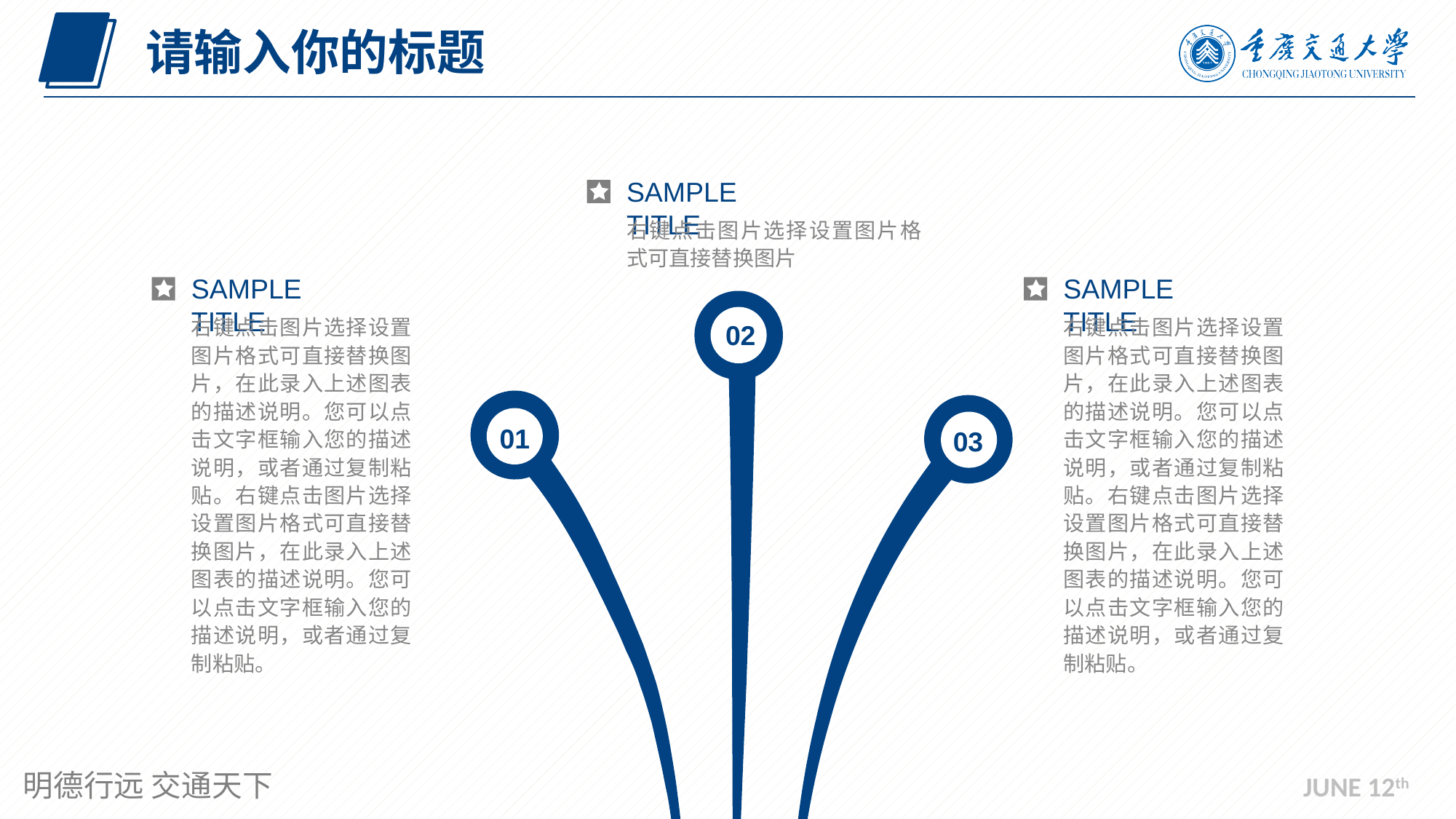

请输入你的标题
SAMPLE TITLE

右键点击图片选择设置图片格式可直接替换图片
SAMPLE TITLE
SAMPLE TITLE

右键点击图片选择设置图片格式可直接替换图片，在此录入上述图表的描述说明。您可以点击文字框输入您的描述说明，或者通过复制粘贴。右键点击图片选择设置图片格式可直接替换图片，在此录入上述图表的描述说明。您可以点击文字框输入您的描述说明，或者通过复制粘贴。
右键点击图片选择设置图片格式可直接替换图片，在此录入上述图表的描述说明。您可以点击文字框输入您的描述说明，或者通过复制粘贴。右键点击图片选择设置图片格式可直接替换图片，在此录入上述图表的描述说明。您可以点击文字框输入您的描述说明，或者通过复制粘贴。

02

01
03
JUNE 12th